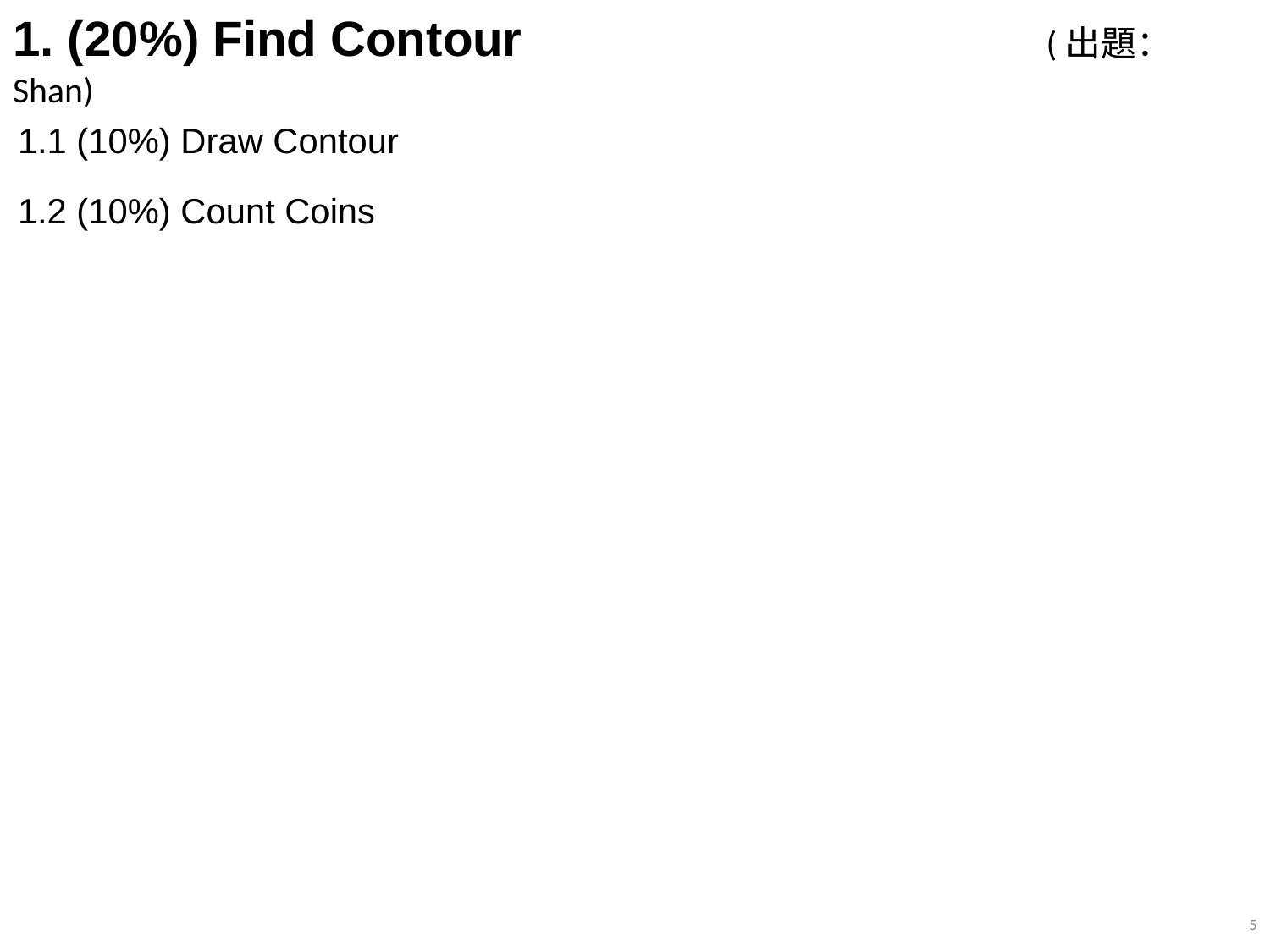

# 1. (20%) Find Contour 				 (出題：Shan)
1.1 (10%) Draw Contour
1.2 (10%) Count Coins
5